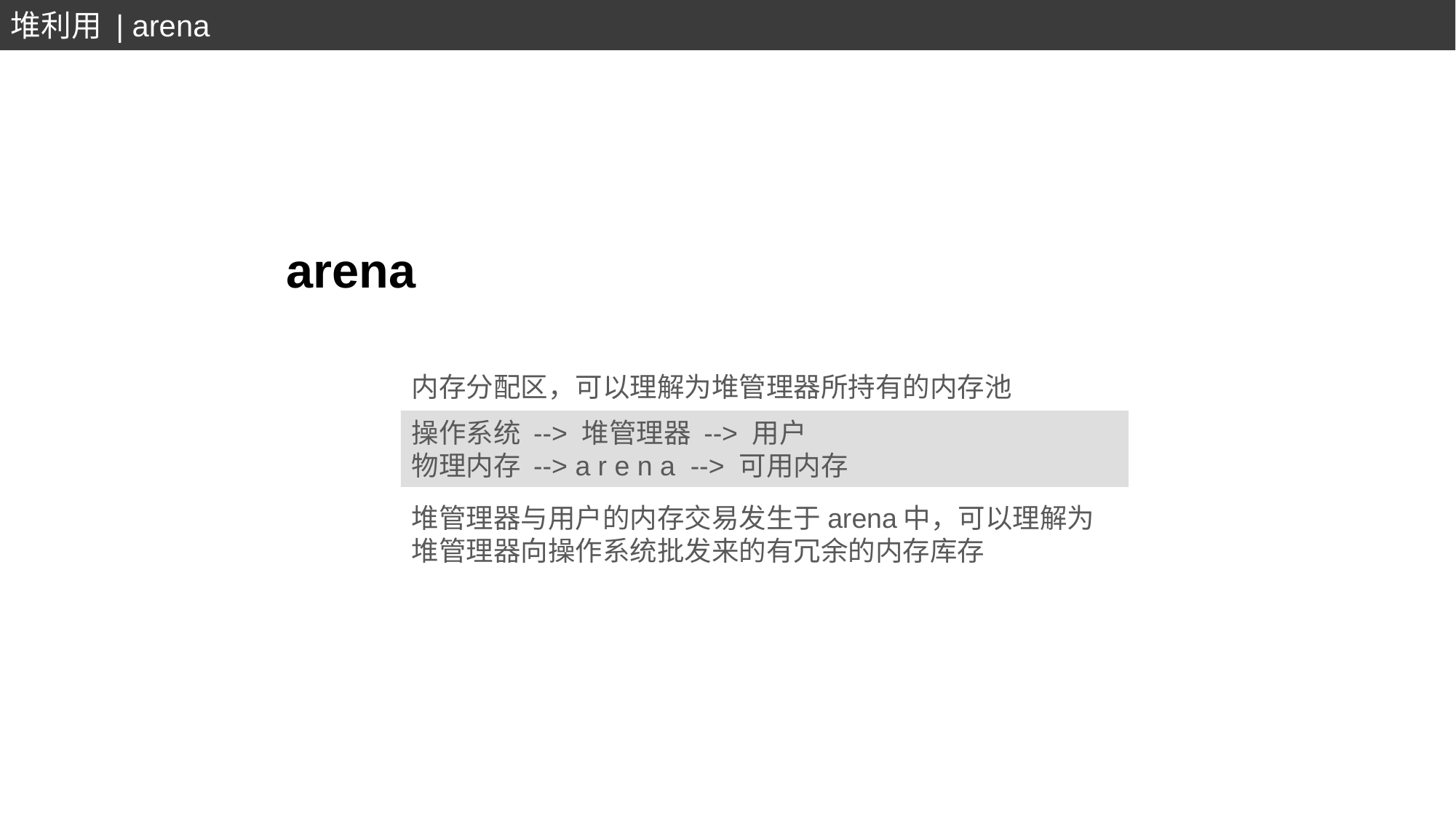

堆利用 | arena
arena
内存分配区，可以理解为堆管理器所持有的内存池

堆管理器与用户的内存交易发生于arena中，可以理解为堆管理器向操作系统批发来的有冗余的内存库存
操作系统 --> 堆管理器 --> 用户
物理内存 --> a r e n a  --> 可用内存